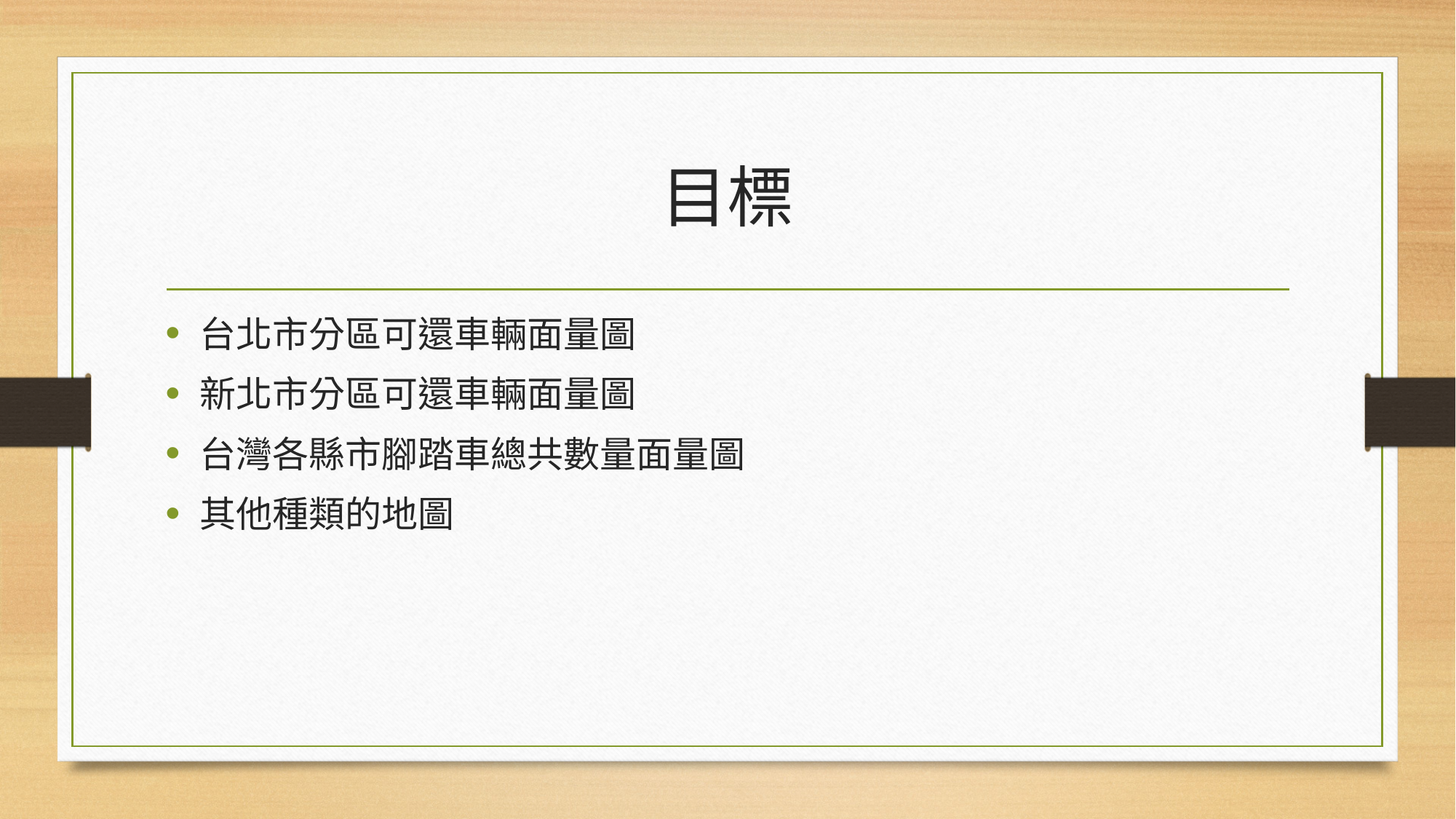

# 目標
台北市分區可還車輛面量圖
新北市分區可還車輛面量圖
台灣各縣市腳踏車總共數量面量圖
其他種類的地圖